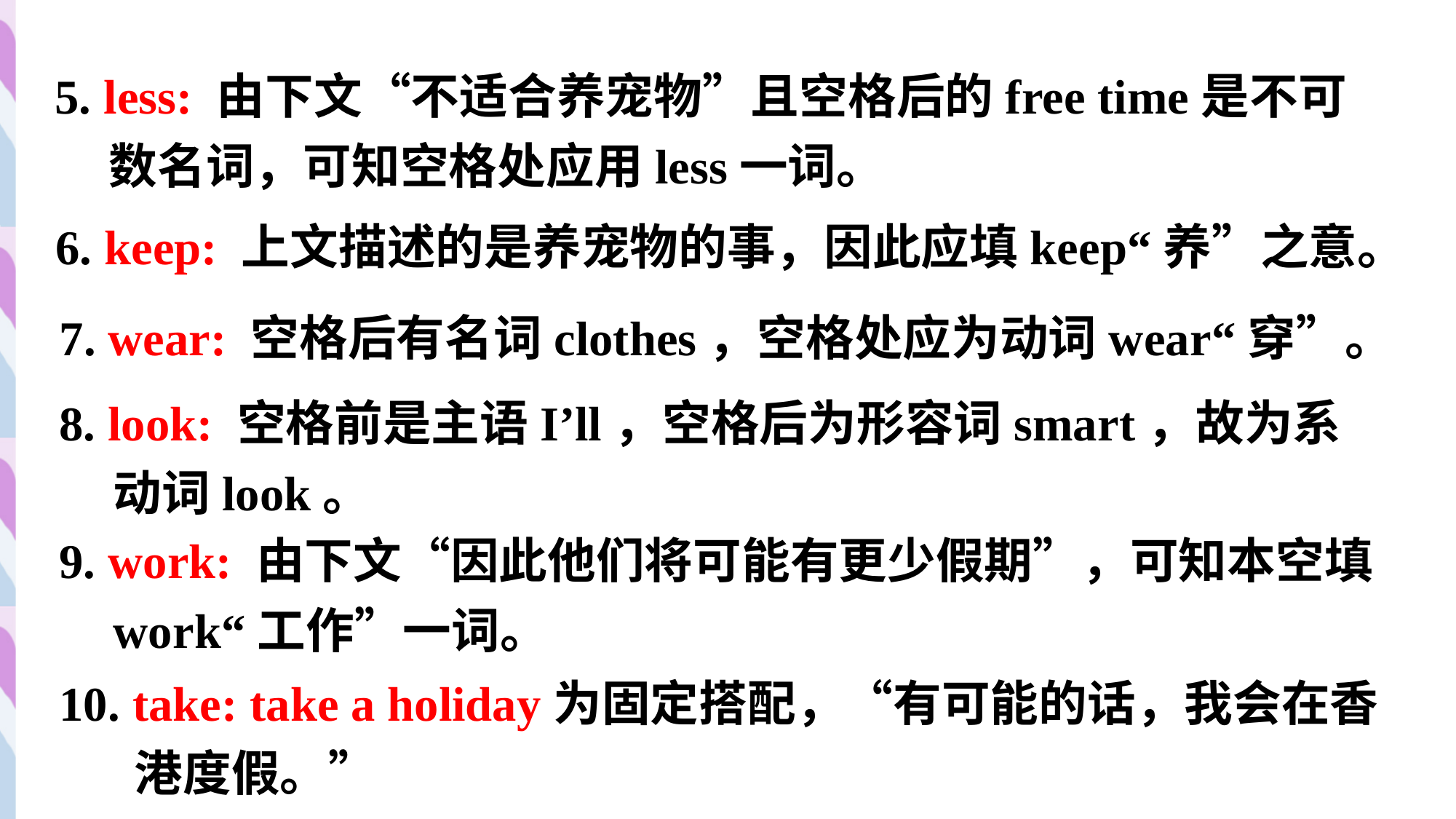

5. less: 由下文“不适合养宠物”且空格后的free time是不可数名词，可知空格处应用less一词。
6. keep: 上文描述的是养宠物的事，因此应填keep“养”之意。
7. wear: 空格后有名词clothes，空格处应为动词wear“穿”。
8. look: 空格前是主语I’ll，空格后为形容词smart，故为系动词look。
9. work: 由下文“因此他们将可能有更少假期”，可知本空填work“工作”一词。
10. take: take a holiday为固定搭配，“有可能的话，我会在香港度假。”